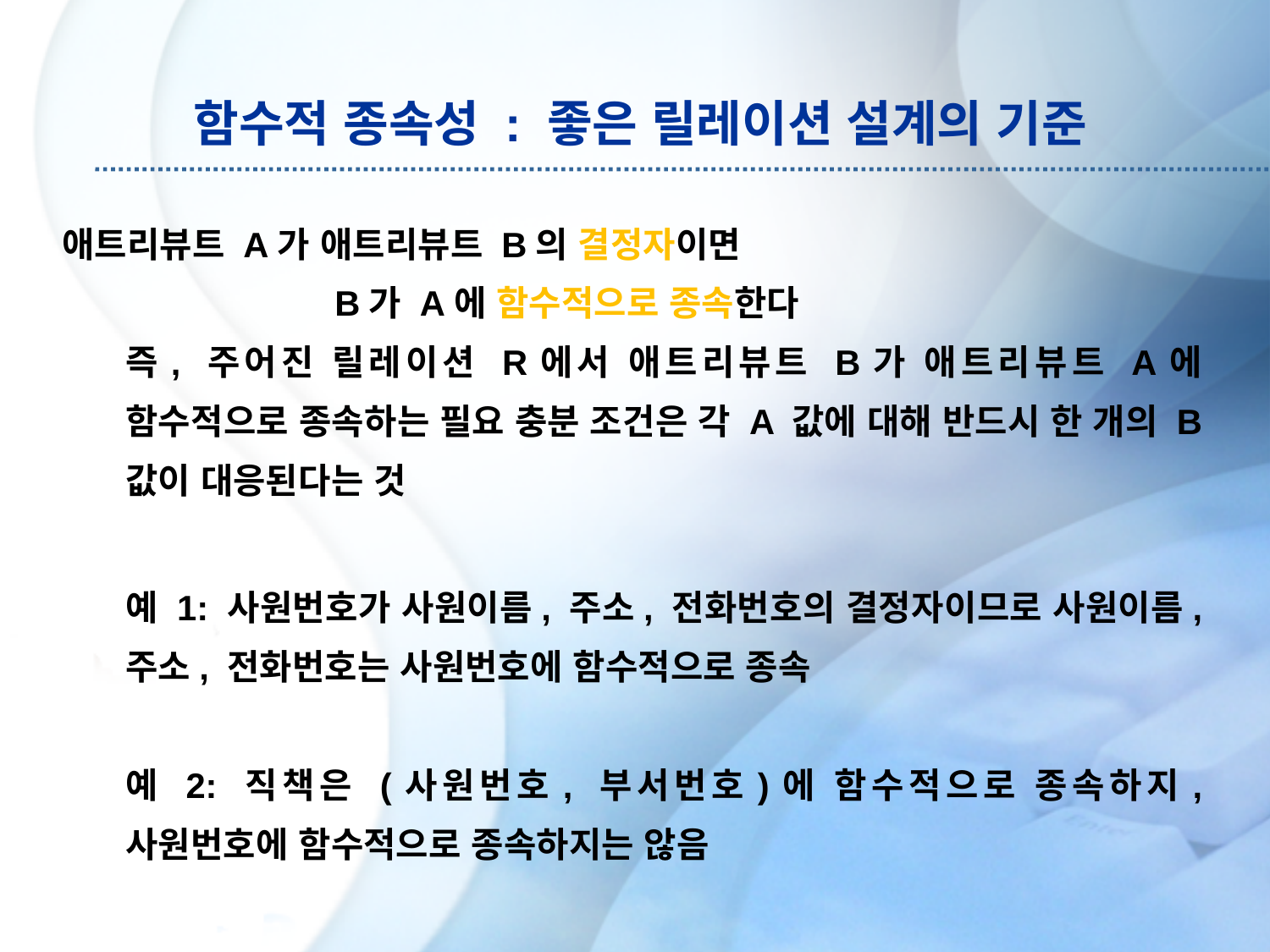

# 함수적 종속성 : 좋은 릴레이션 설계의 기준
애트리뷰트 A가 애트리뷰트 B의 결정자이면
                            B가 A에 함수적으로 종속한다
즉, 주어진 릴레이션 R에서 애트리뷰트 B가 애트리뷰트 A에 함수적으로 종속하는 필요 충분 조건은 각 A 값에 대해 반드시 한 개의 B 값이 대응된다는 것

예 1: 사원번호가 사원이름, 주소, 전화번호의 결정자이므로 사원이름, 주소, 전화번호는 사원번호에 함수적으로 종속

예 2: 직책은 (사원번호, 부서번호)에 함수적으로 종속하지, 사원번호에 함수적으로 종속하지는 않음